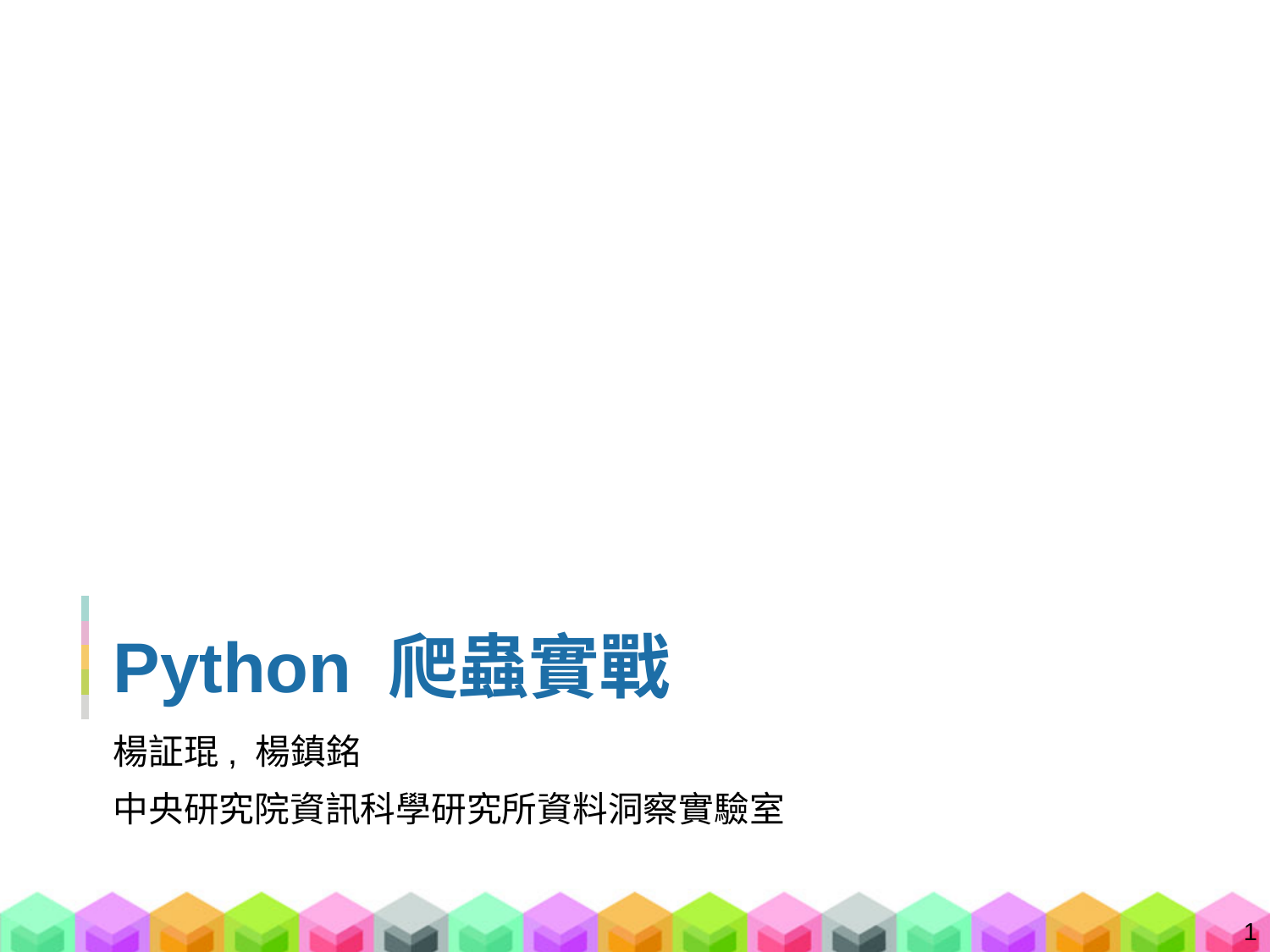

# Python 爬蟲實戰
楊証琨, 楊鎮銘
中央研究院資訊科學研究所資料洞察實驗室
1